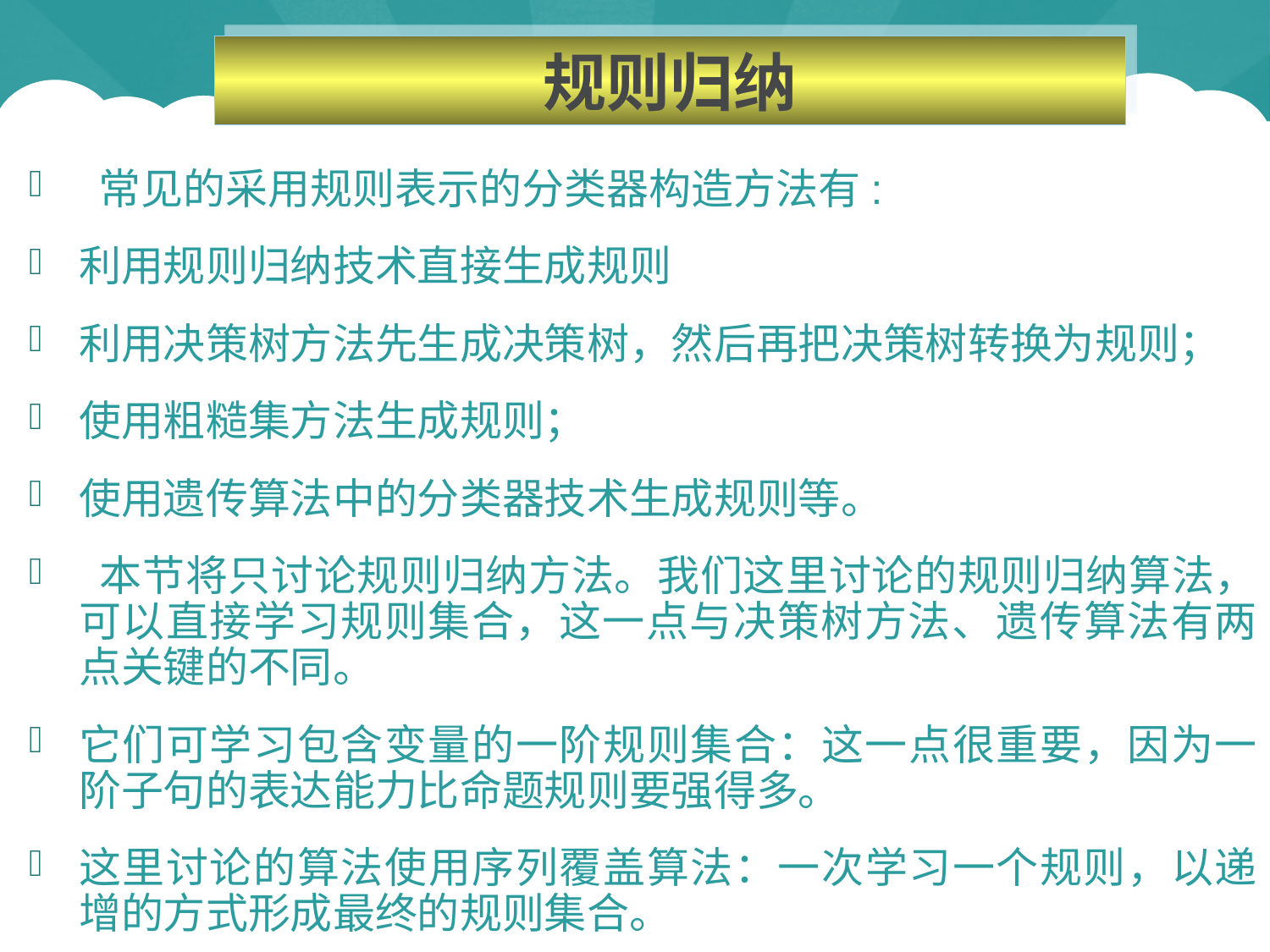

规则归纳
 常见的采用规则表示的分类器构造方法有:
利用规则归纳技术直接生成规则
利用决策树方法先生成决策树，然后再把决策树转换为规则；
使用粗糙集方法生成规则；
使用遗传算法中的分类器技术生成规则等。
 本节将只讨论规则归纳方法。我们这里讨论的规则归纳算法，可以直接学习规则集合，这一点与决策树方法、遗传算法有两点关键的不同。
它们可学习包含变量的一阶规则集合：这一点很重要，因为一阶子句的表达能力比命题规则要强得多。
这里讨论的算法使用序列覆盖算法：一次学习一个规则，以递增的方式形成最终的规则集合。